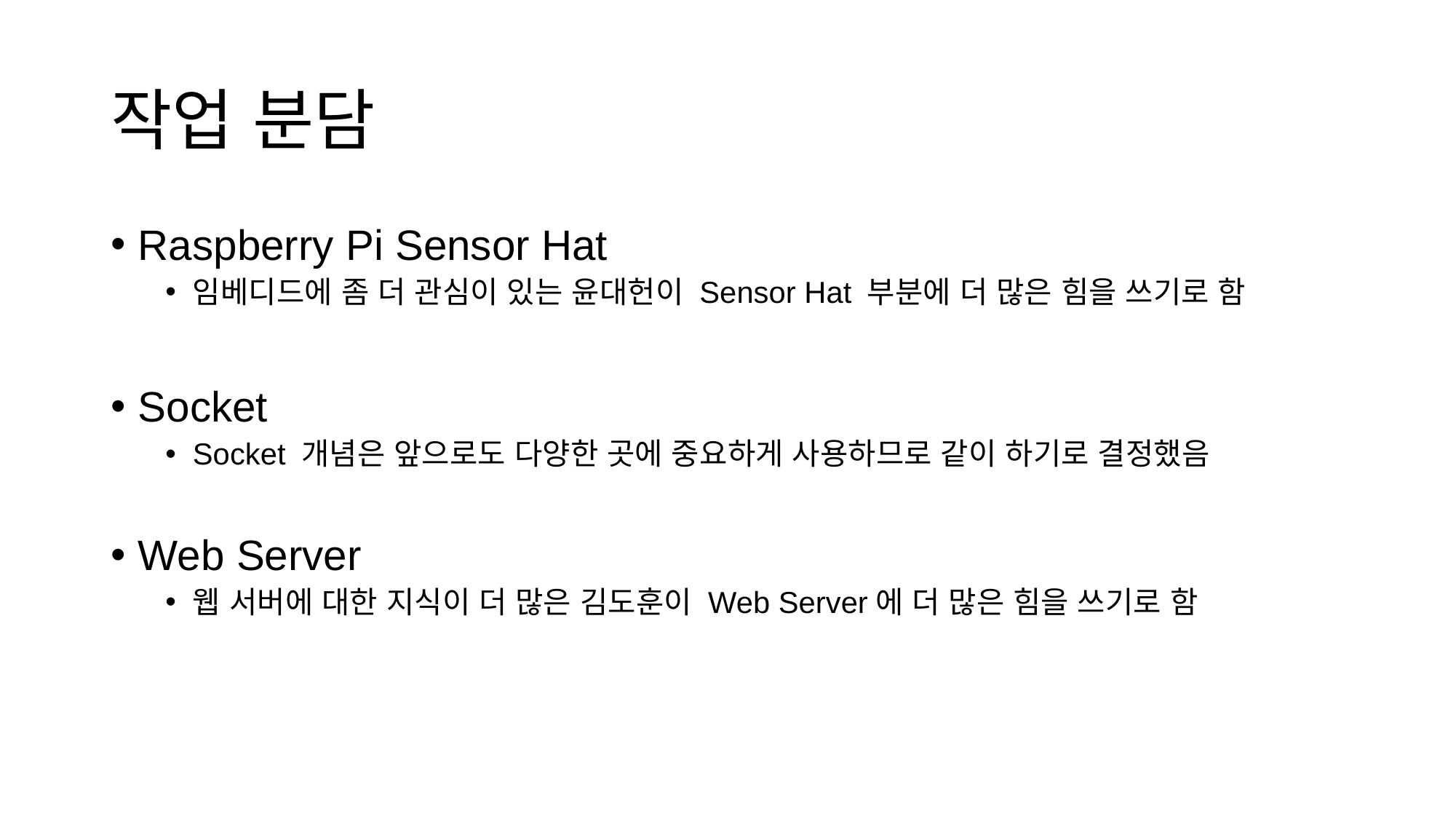

# 작업 분담
Raspberry Pi Sensor Hat
임베디드에 좀 더 관심이 있는 윤대헌이 Sensor Hat 부분에 더 많은 힘을 쓰기로 함

Socket
Socket 개념은 앞으로도 다양한 곳에 중요하게 사용하므로 같이 하기로 결정했음

Web Server
웹 서버에 대한 지식이 더 많은 김도훈이 Web Server에 더 많은 힘을 쓰기로 함